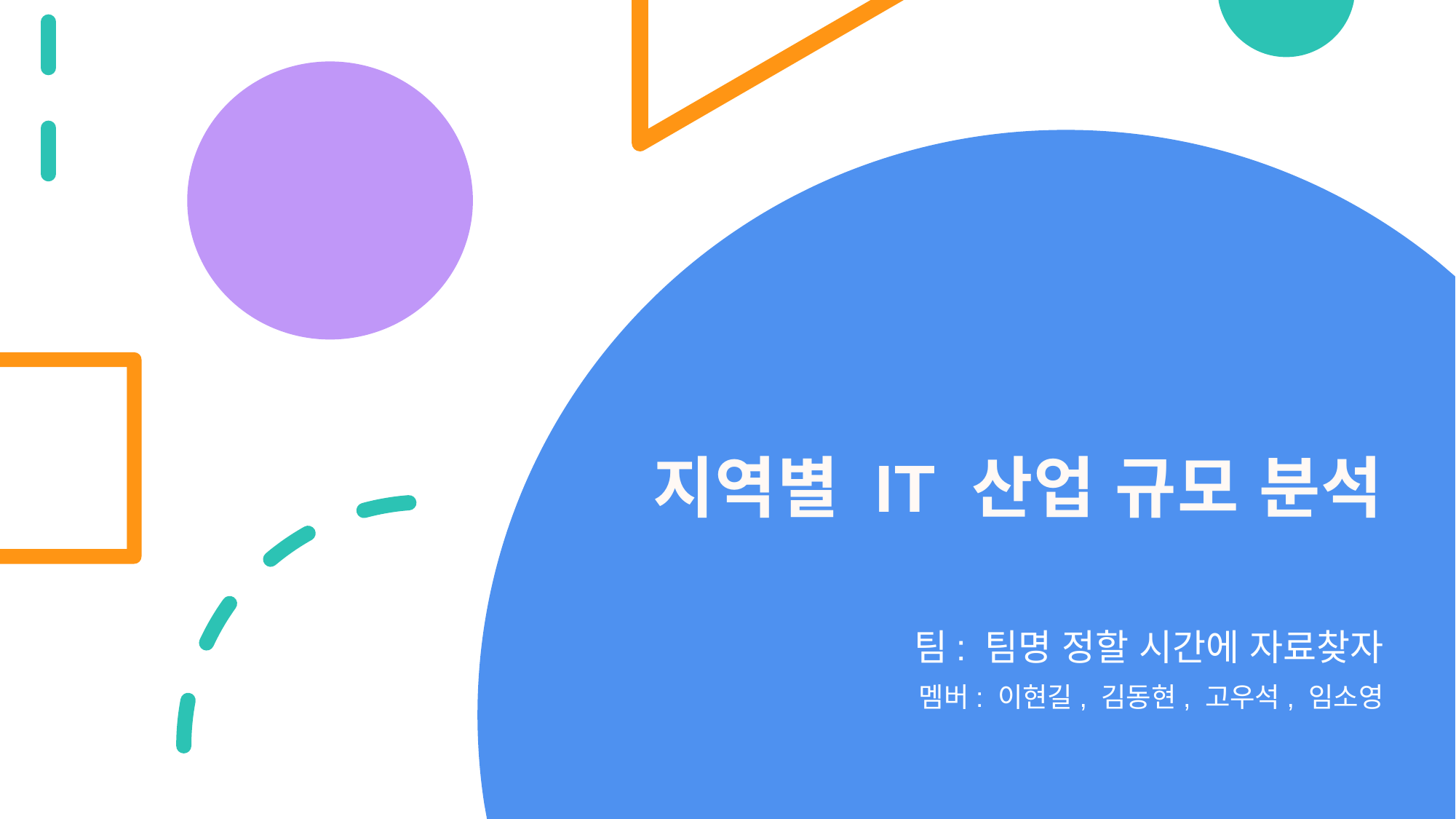

# 지역별 IT 산업 규모 분석
 팀: 팀명 정할 시간에 자료찾자
 멤버: 이현길, 김동현, 고우석, 임소영